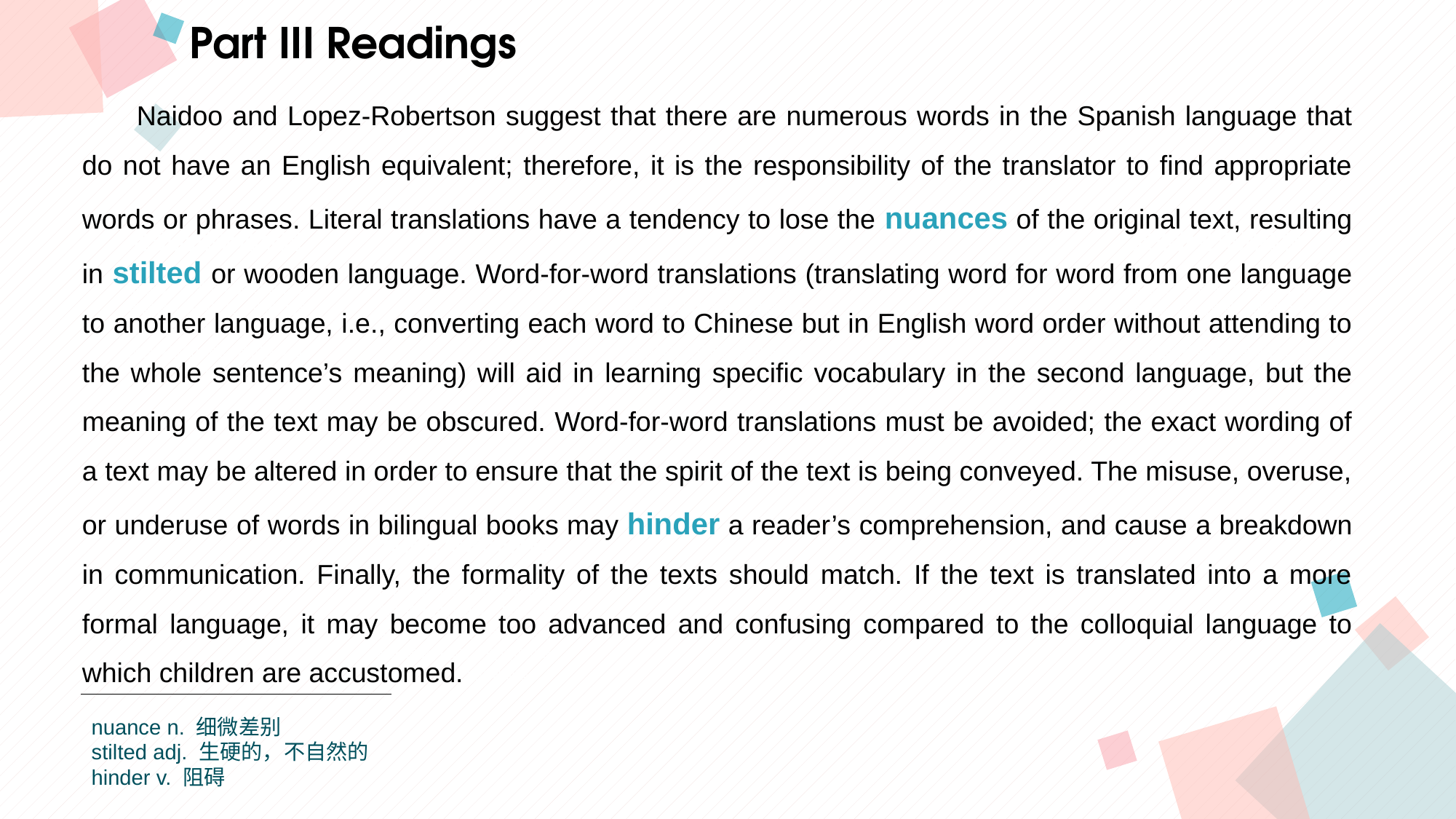

Part III Readings
Naidoo and Lopez-Robertson suggest that there are numerous words in the Spanish language that do not have an English equivalent; therefore, it is the responsibility of the translator to find appropriate words or phrases. Literal translations have a tendency to lose the nuances of the original text, resulting in stilted or wooden language. Word-for-word translations (translating word for word from one language to another language, i.e., converting each word to Chinese but in English word order without attending to the whole sentence’s meaning) will aid in learning specific vocabulary in the second language, but the meaning of the text may be obscured. Word-for-word translations must be avoided; the exact wording of a text may be altered in order to ensure that the spirit of the text is being conveyed. The misuse, overuse, or underuse of words in bilingual books may hinder a reader’s comprehension, and cause a breakdown in communication. Finally, the formality of the texts should match. If the text is translated into a more formal language, it may become too advanced and confusing compared to the colloquial language to which children are accustomed.
点击此处添加标题
点击此处添加标题
标题数字等都可以通过点击和重新输入进行更改，顶部“开始”面板中可以对字体、字号、颜色等进行修改。建议正文8-14号字，1.3倍字间距。
标题数字等都可以通过点击和重新输入进行更改，顶部“开始”面板中可以对字体、字号、颜色等进行修改。建议正文8-14号字，1.3倍字间距。
标题数字等都可以通过点击和重新输入进行更改，顶部“开始”面板中可以对字体、字号、颜色等进行修改。建议正文8-14号字，1.3倍字间距。
点击此处添加标题
标题数字等都可以通过点击和重新输入进行更改，顶部“开始”面板中可以对字体、字号、颜色等进行修改。建议正文8-14号字，1.3倍字间距。
nuance n. 细微差别
stilted adj. 生硬的，不自然的
hinder v. 阻碍